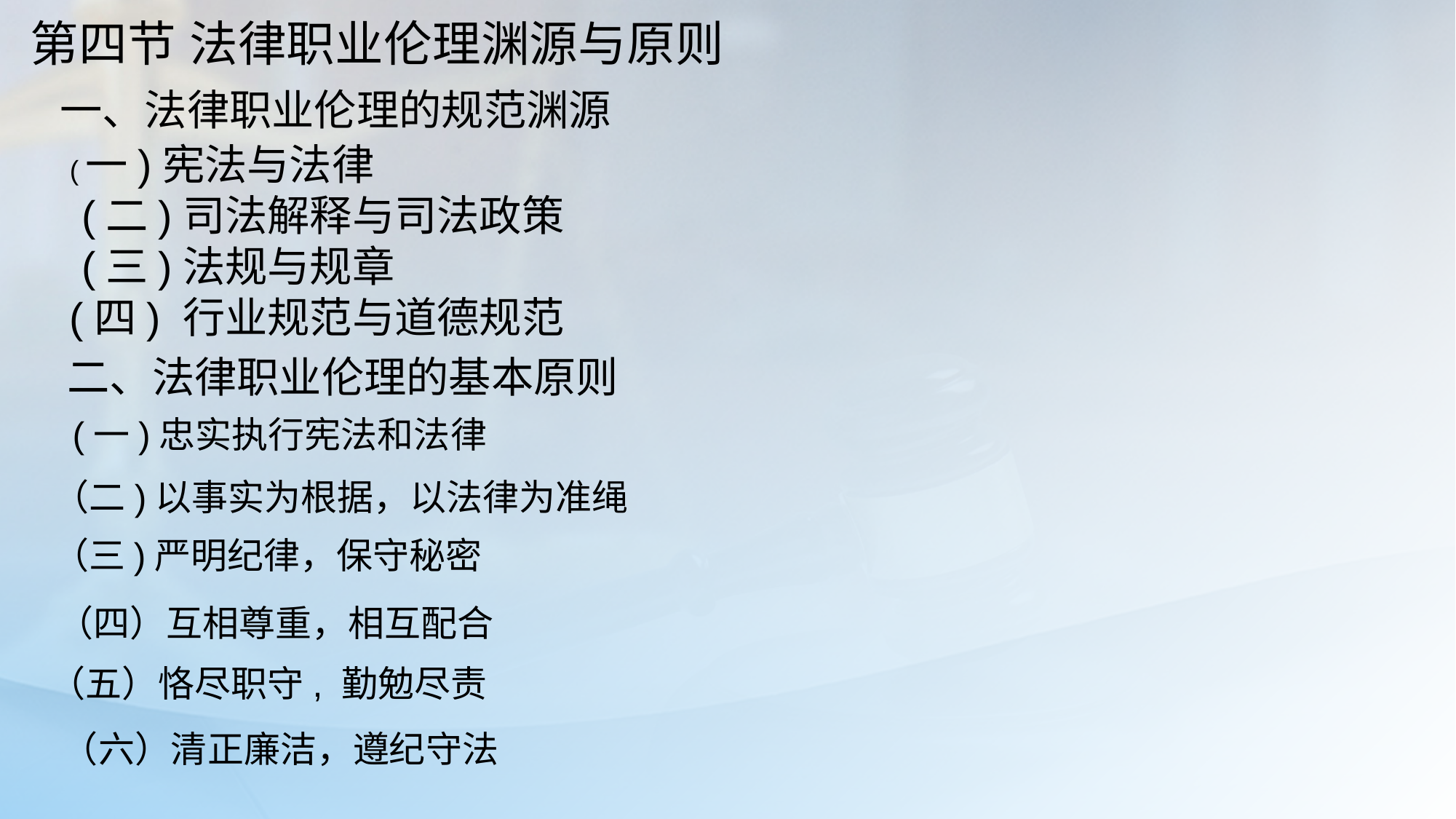

第四节 法律职业伦理渊源与原则
一、法律职业伦理的规范渊源
(一)宪法与法律
 (二)司法解释与司法政策
 (三)法规与规章
(四) 行业规范与道德规范
二、法律职业伦理的基本原则
(一)忠实执行宪法和法律
（二)以事实为根据，以法律为准绳
（三)严明纪律，保守秘密
（四）互相尊重，相互配合
（五）恪尽职守, 勤勉尽责
（六）清正廉洁，遵纪守法